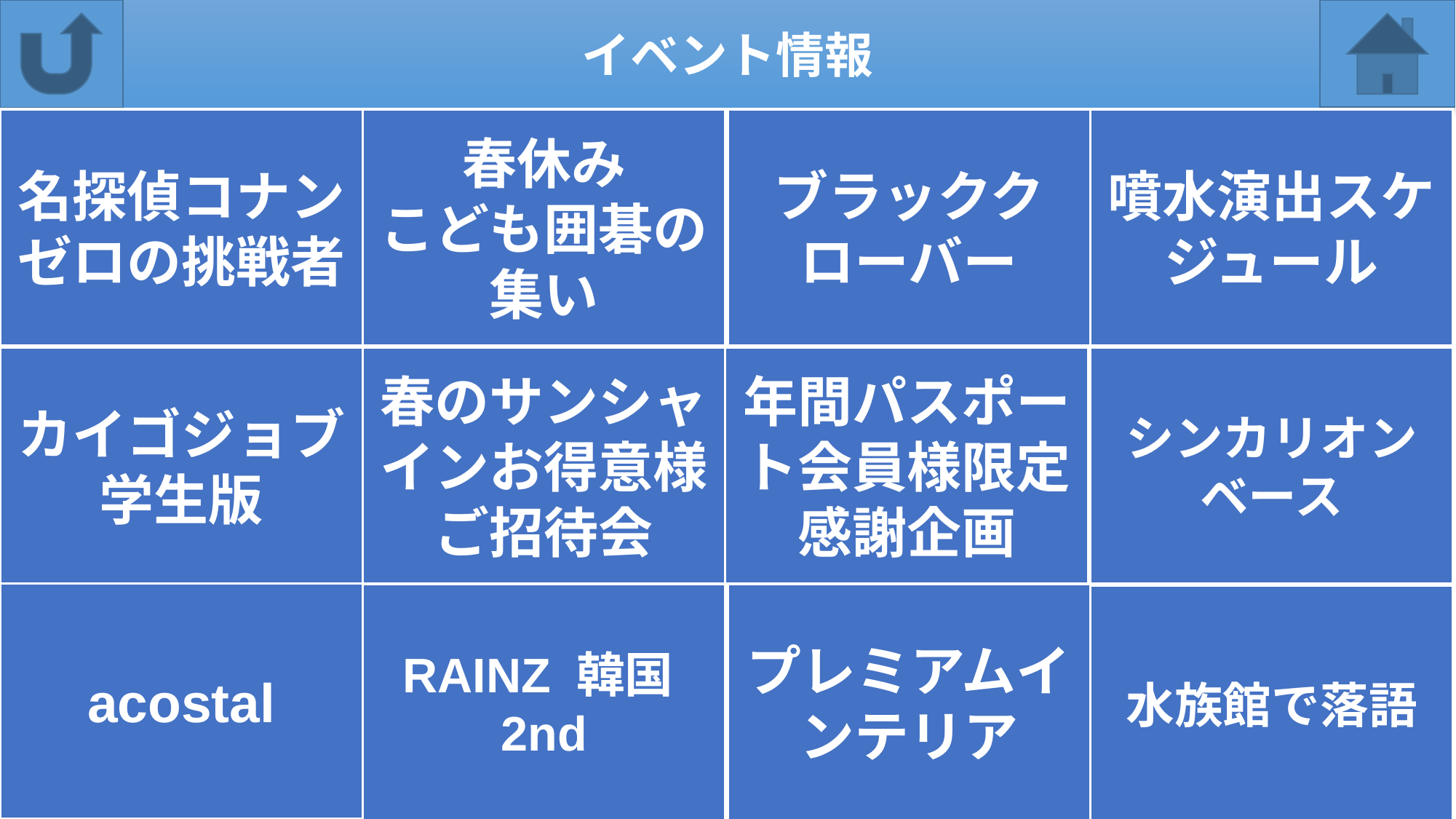

イベント情報

名探偵コナン
ゼロの挑戦者
春休み
こども囲碁の集い
ブラッククローバー
噴水演出スケジュール
カイゴジョブ学生版
春のサンシャインお得意様ご招待会
年間パスポート会員様限定感謝企画
シンカリオンベース
acostal
RAINZ 韓国2nd
プレミアムインテリア
水族館で落語